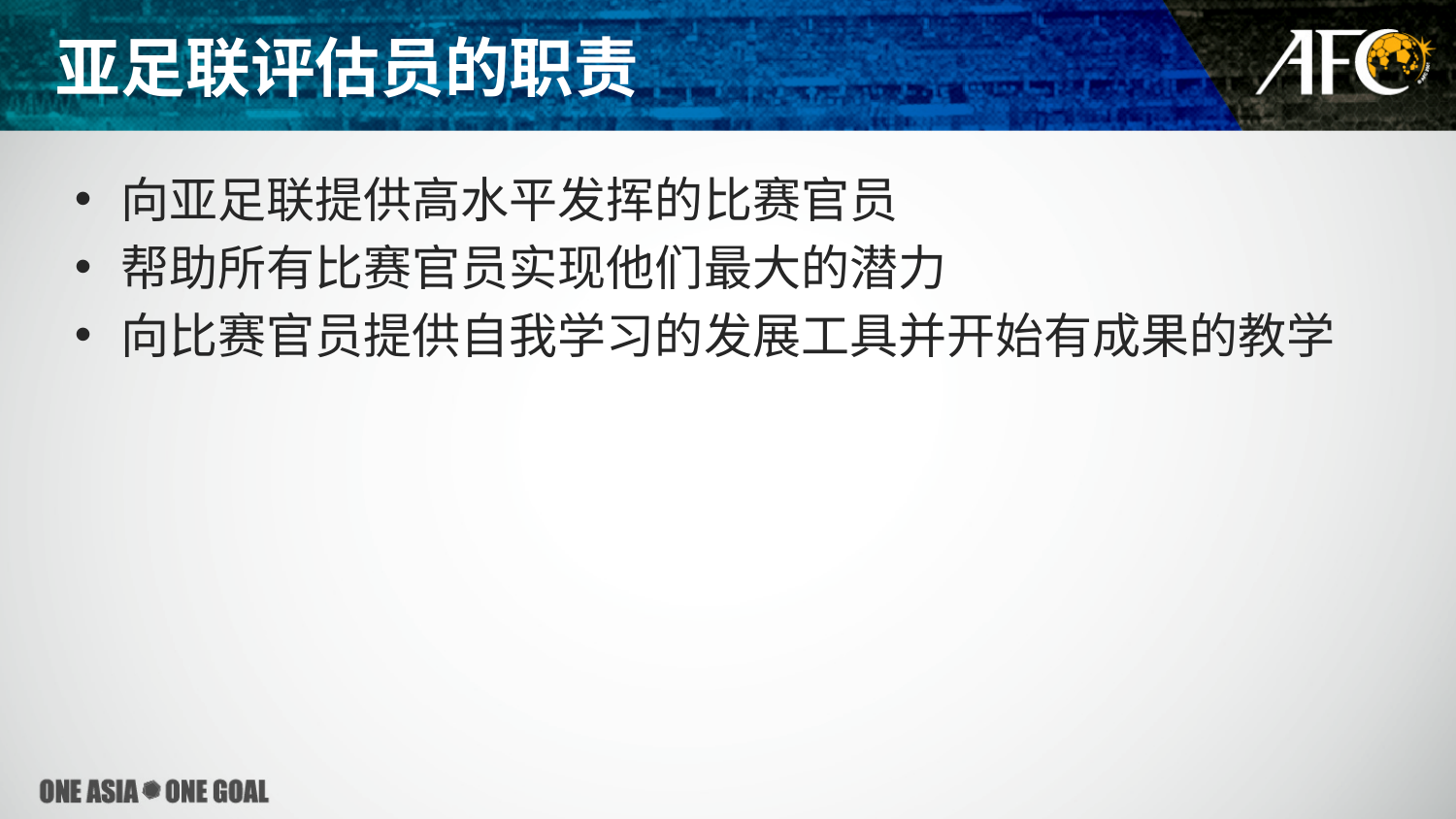

亚足联评估员的职责
向亚足联提供高水平发挥的比赛官员
帮助所有比赛官员实现他们最大的潜力
向比赛官员提供自我学习的发展工具并开始有成果的教学